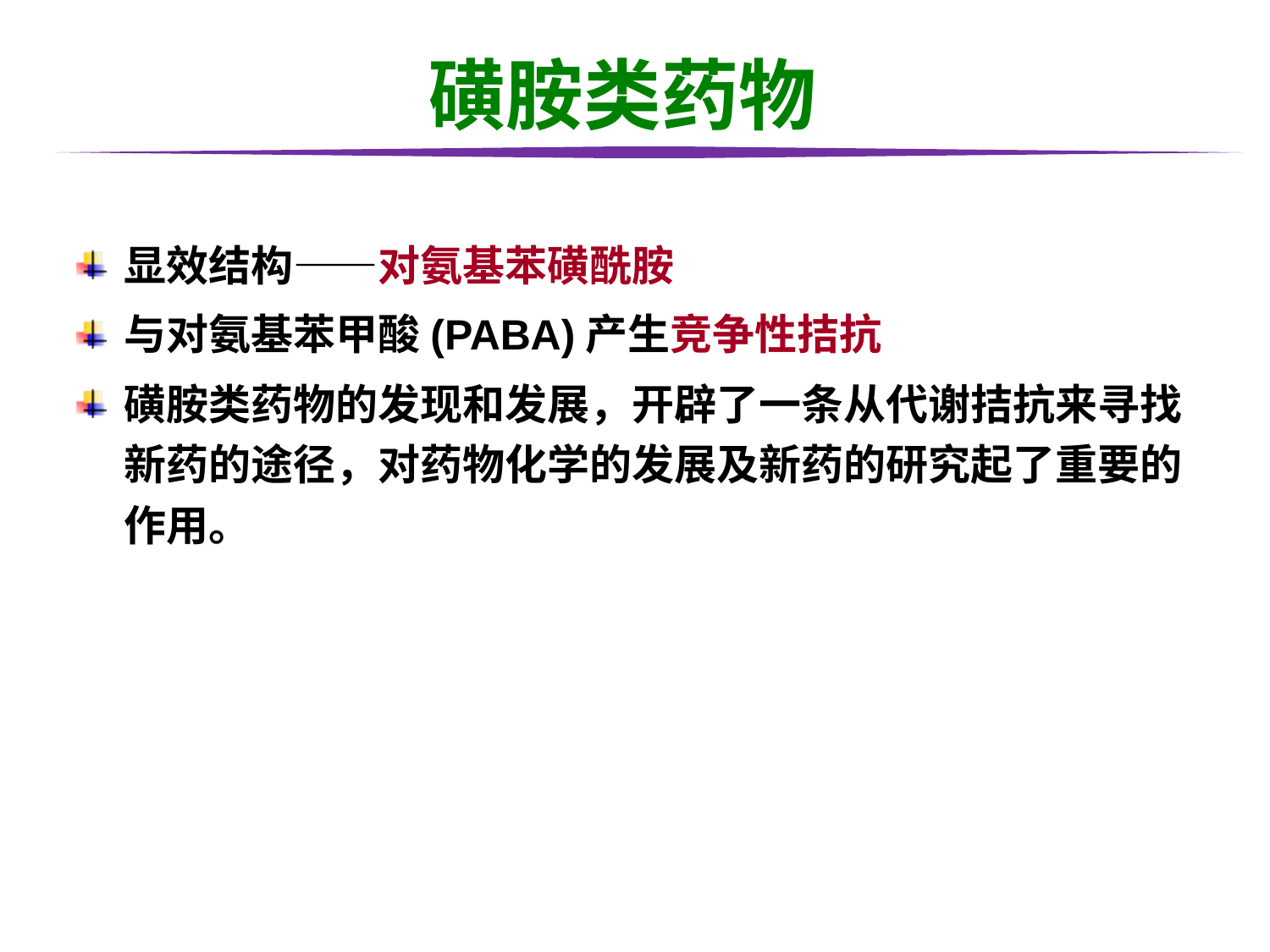

# 磺胺类药物
显效结构——对氨基苯磺酰胺
与对氨基苯甲酸(PABA)产生竞争性拮抗
磺胺类药物的发现和发展，开辟了一条从代谢拮抗来寻找新药的途径，对药物化学的发展及新药的研究起了重要的作用。